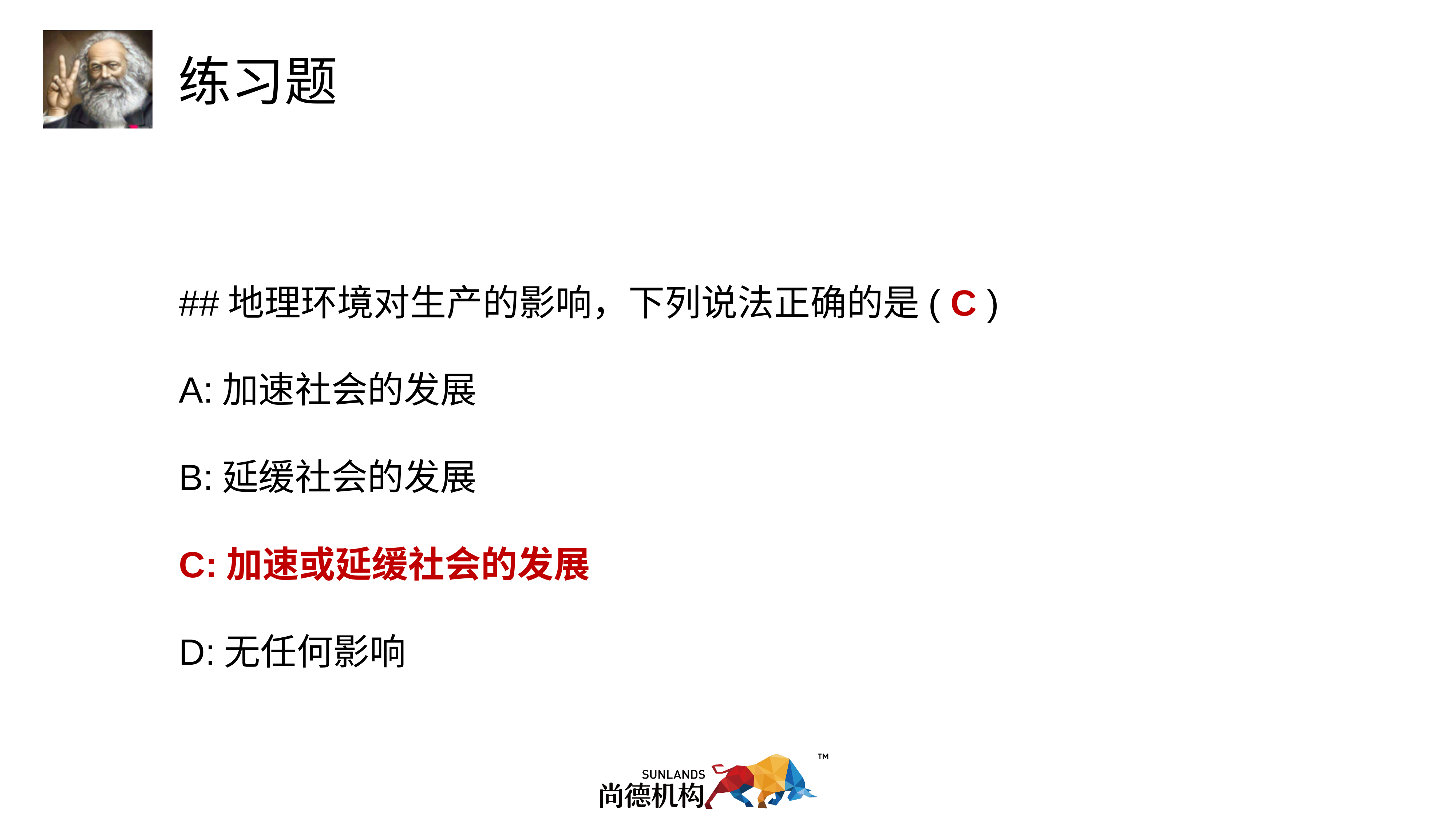

##地理环境对生产的影响，下列说法正确的是( C )
A:加速社会的发展
B:延缓社会的发展
C:加速或延缓社会的发展
D:无任何影响